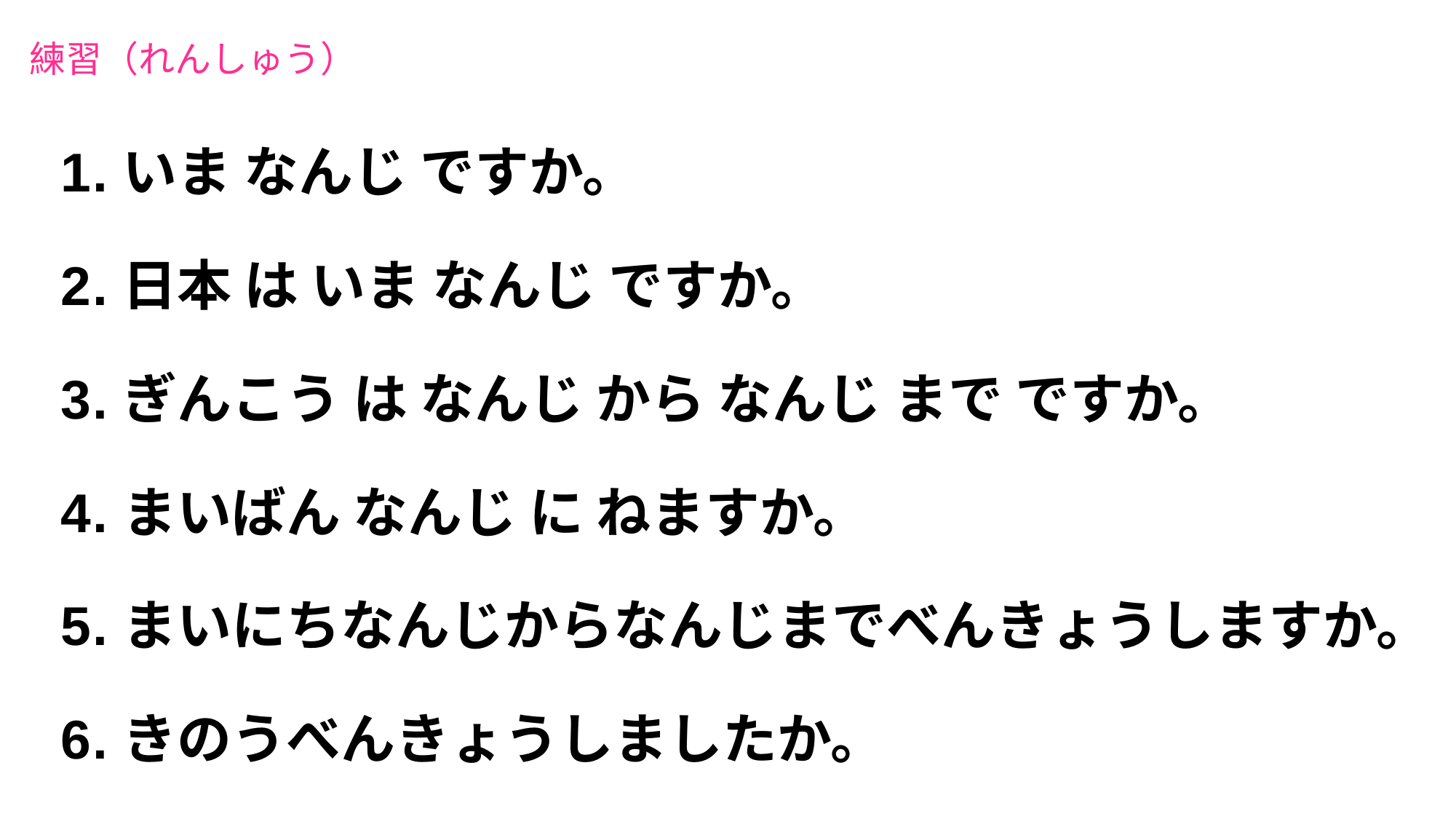

# 練習（れんしゅう）
いま なんじ ですか。
日本 は いま なんじ ですか。
ぎんこう は なんじ から なんじ まで ですか。
まいばん なんじ に ねますか。
まいにちなんじからなんじまでべんきょうしますか。
きのうべんきょうしましたか。